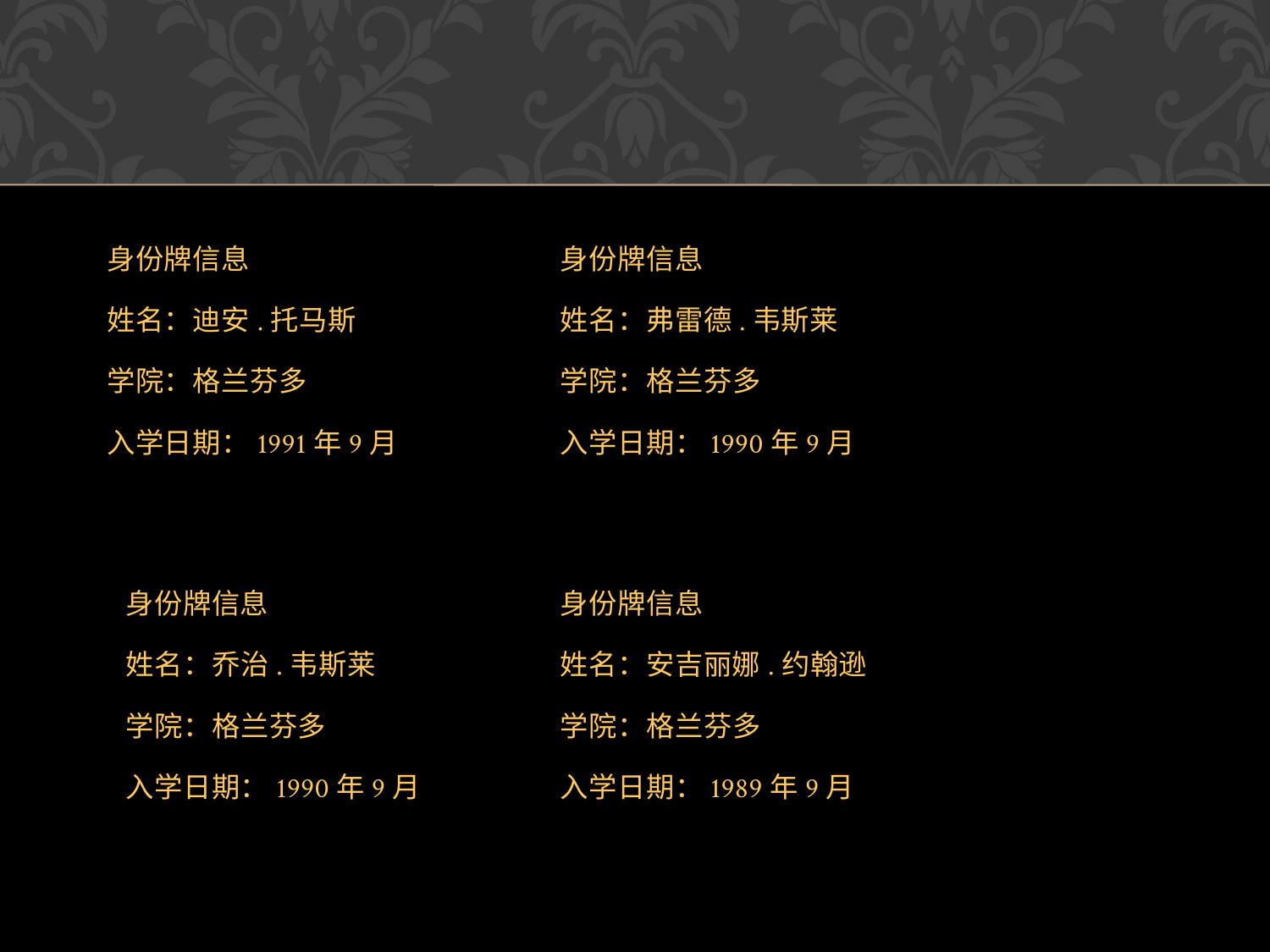

身份牌信息
姓名：迪安.托马斯
学院：格兰芬多
入学日期：1991年9月

身份牌信息
姓名：弗雷德.韦斯莱
学院：格兰芬多
入学日期：1990年9月

身份牌信息
姓名：乔治.韦斯莱
学院：格兰芬多
入学日期：1990年9月

身份牌信息
姓名：安吉丽娜.约翰逊
学院：格兰芬多
入学日期：1989年9月